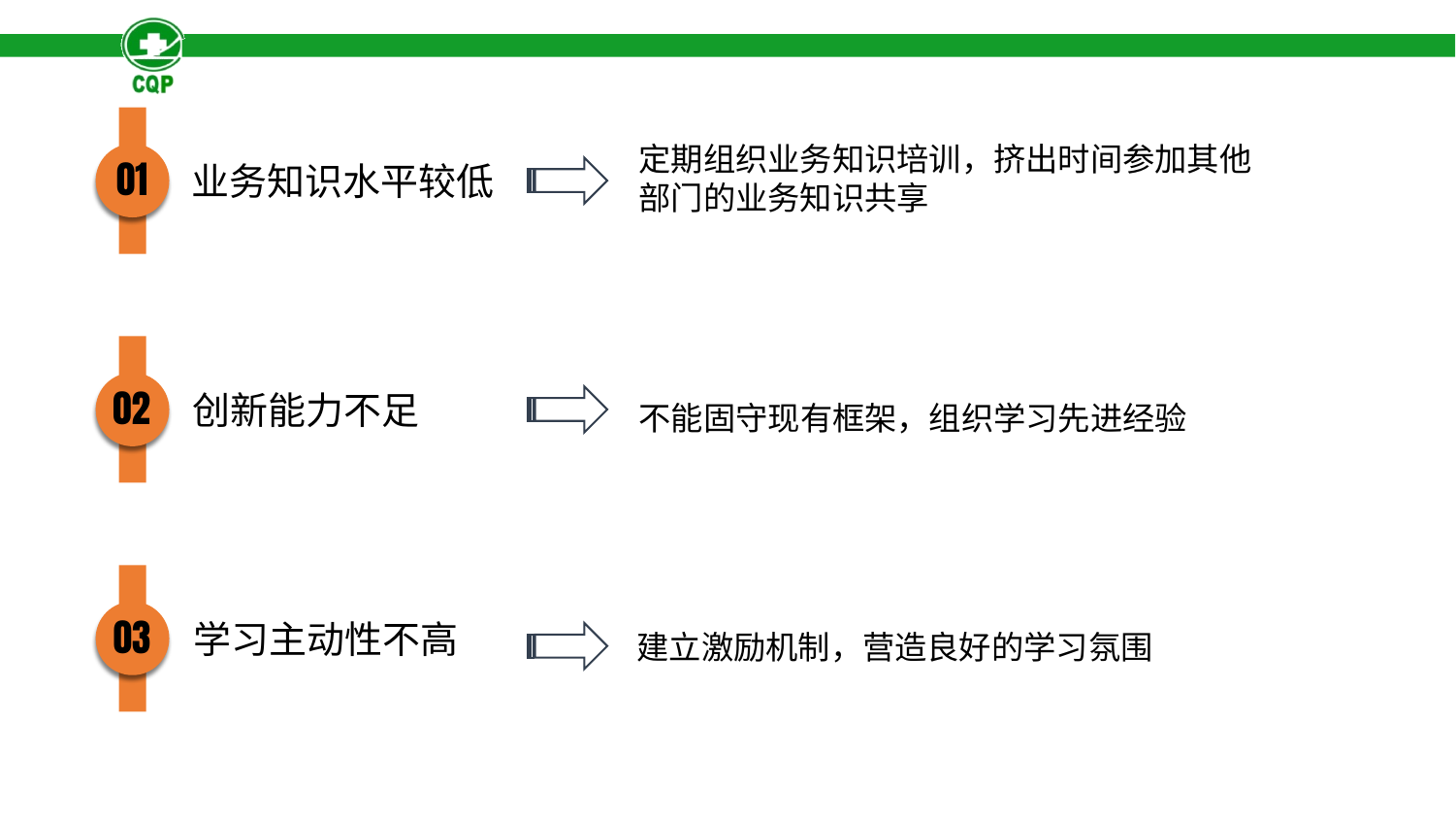

定期组织业务知识培训，挤出时间参加其他部门的业务知识共享

01
业务知识水平较低

02
创新能力不足

不能固守现有框架，组织学习先进经验

学习主动性不高
03

建立激励机制，营造良好的学习氛围